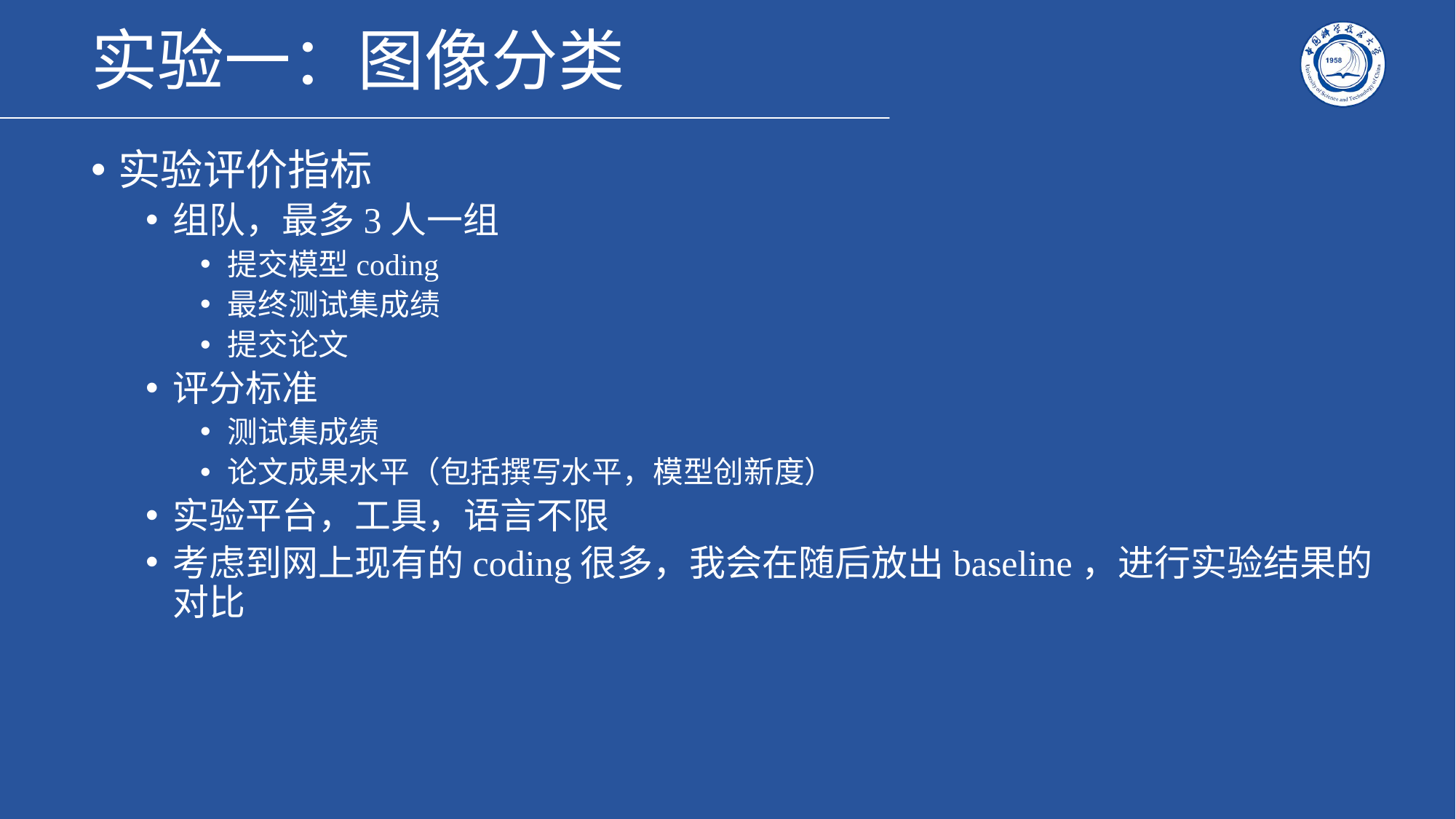

# 实验一：图像分类
68
实验评价指标
组队，最多3人一组
提交模型coding
最终测试集成绩
提交论文
评分标准
测试集成绩
论文成果水平（包括撰写水平，模型创新度）
实验平台，工具，语言不限
考虑到网上现有的coding很多，我会在随后放出baseline，进行实验结果的对比